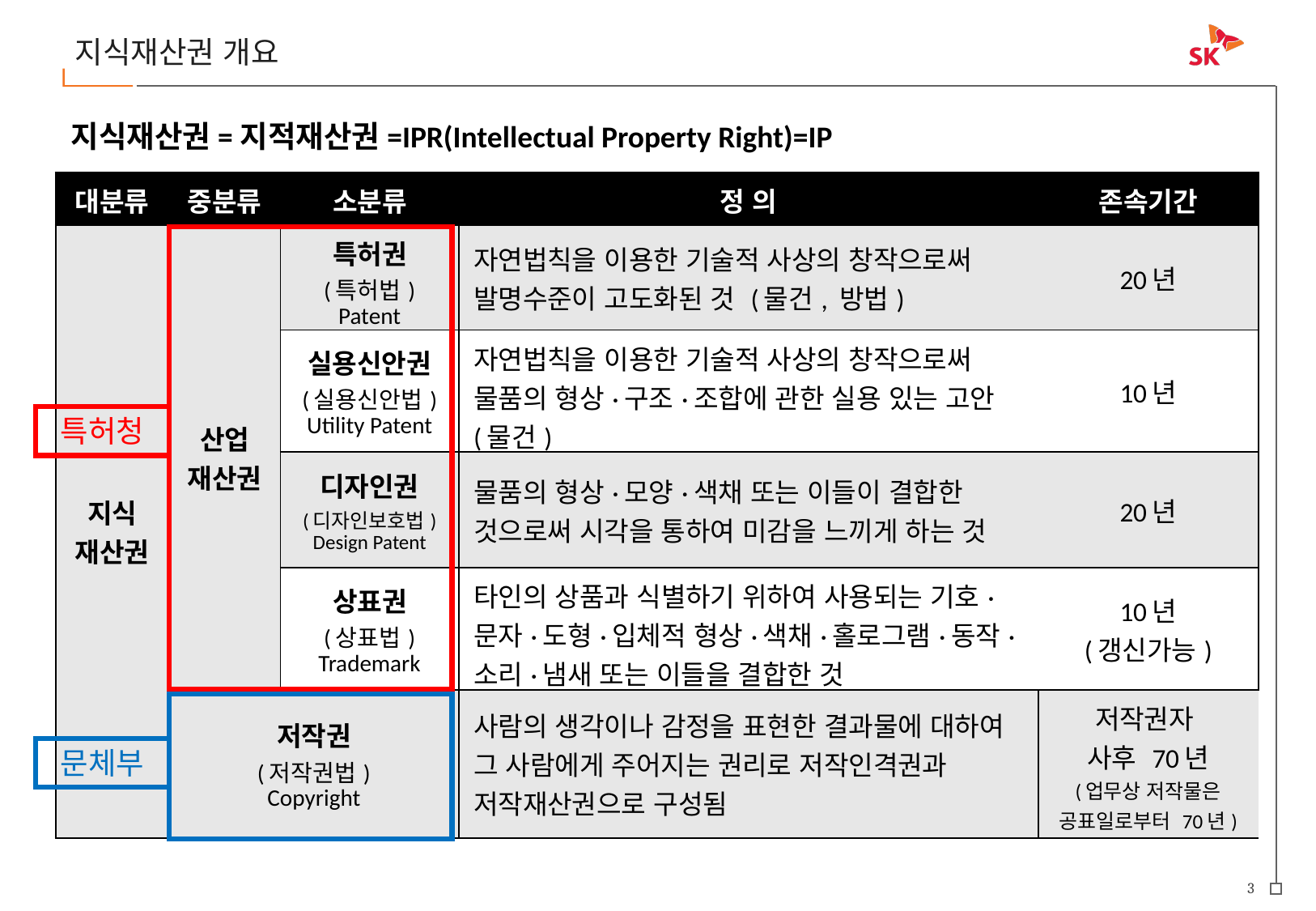

지식재산권 개요
지식재산권=지적재산권=IPR(Intellectual Property Right)=IP
| 대분류 | 중분류 | 소분류 | 정 의 | 존속기간 |
| --- | --- | --- | --- | --- |
| 지식 재산권 | 산업 재산권 | 특허권 (특허법) Patent | 자연법칙을 이용한 기술적 사상의 창작으로써 발명수준이 고도화된 것 (물건, 방법) | 20년 |
|  |  | 실용신안권 (실용신안법) Utility Patent | 자연법칙을 이용한 기술적 사상의 창작으로써 물품의 형상·구조·조합에 관한 실용 있는 고안(물건) | 10년 |
|  |  | 디자인권 (디자인보호법) Design Patent | 물품의 형상·모양·색채 또는 이들이 결합한 것으로써 시각을 통하여 미감을 느끼게 하는 것 | 20년 |
|  |  | 상표권 (상표법) Trademark | 타인의 상품과 식별하기 위하여 사용되는 기호·문자·도형·입체적 형상·색채·홀로그램·동작·소리·냄새 또는 이들을 결합한 것 | 10년 (갱신가능) |
|  | 저작권 (저작권법) Copyright |  | 사람의 생각이나 감정을 표현한 결과물에 대하여 그 사람에게 주어지는 권리로 저작인격권과 저작재산권으로 구성됨 | 저작권자 사후 70년 (업무상 저작물은 공표일로부터 70년) |

특허청

문체부